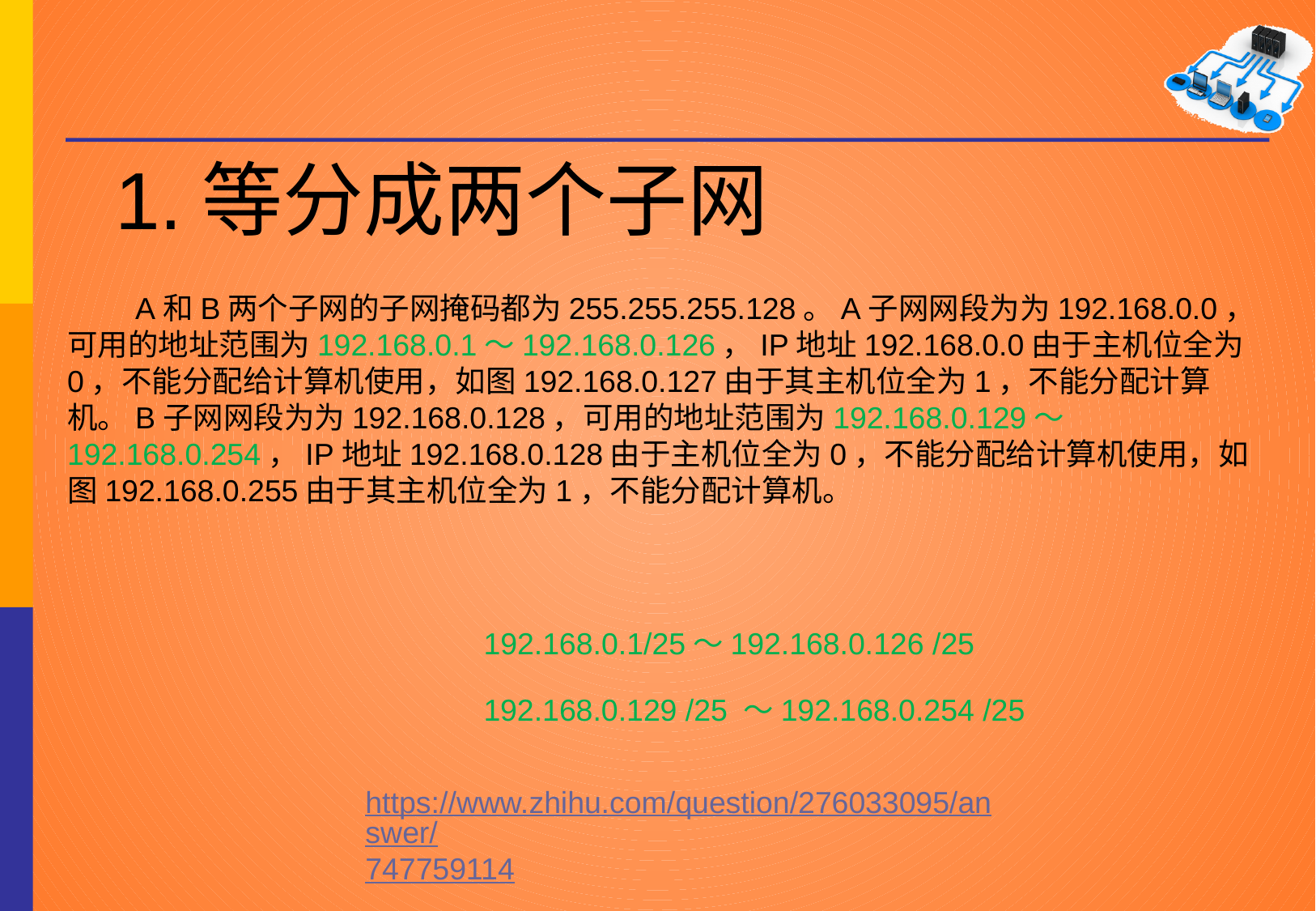

1.等分成两个子网
        A和B两个子网的子网掩码都为255.255.255.128。A子网网段为为192.168.0.0，可用的地址范围为192.168.0.1～192.168.0.126，IP地址192.168.0.0由于主机位全为0，不能分配给计算机使用，如图192.168.0.127由于其主机位全为1，不能分配计算机。B子网网段为为192.168.0.128，可用的地址范围为192.168.0.129～192.168.0.254，IP地址192.168.0.128由于主机位全为0，不能分配给计算机使用，如图192.168.0.255由于其主机位全为1，不能分配计算机。
192.168.0.1/25～192.168.0.126 /25
192.168.0.129 /25 ～192.168.0.254 /25
https://www.zhihu.com/question/276033095/answer/747759114